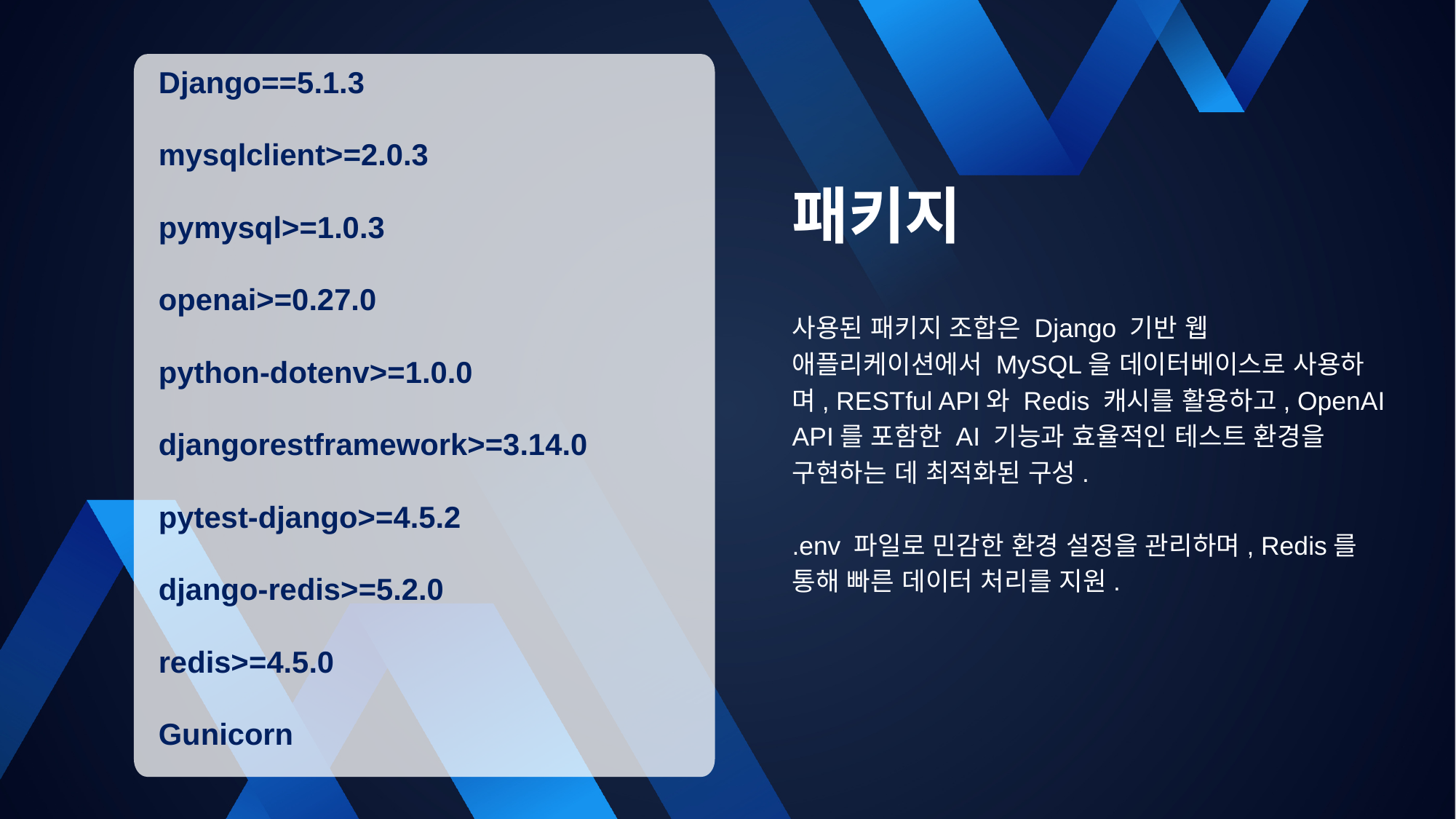

Django==5.1.3

mysqlclient>=2.0.3

pymysql>=1.0.3

openai>=0.27.0

python-dotenv>=1.0.0

djangorestframework>=3.14.0

pytest-django>=4.5.2

django-redis>=5.2.0

redis>=4.5.0

Gunicorn
패키지
사용된 패키지 조합은 Django 기반 웹 애플리케이션에서 MySQL을 데이터베이스로 사용하며, RESTful API와 Redis 캐시를 활용하고, OpenAI API를 포함한 AI 기능과 효율적인 테스트 환경을 구현하는 데 최적화된 구성.

.env 파일로 민감한 환경 설정을 관리하며, Redis를 통해 빠른 데이터 처리를 지원.